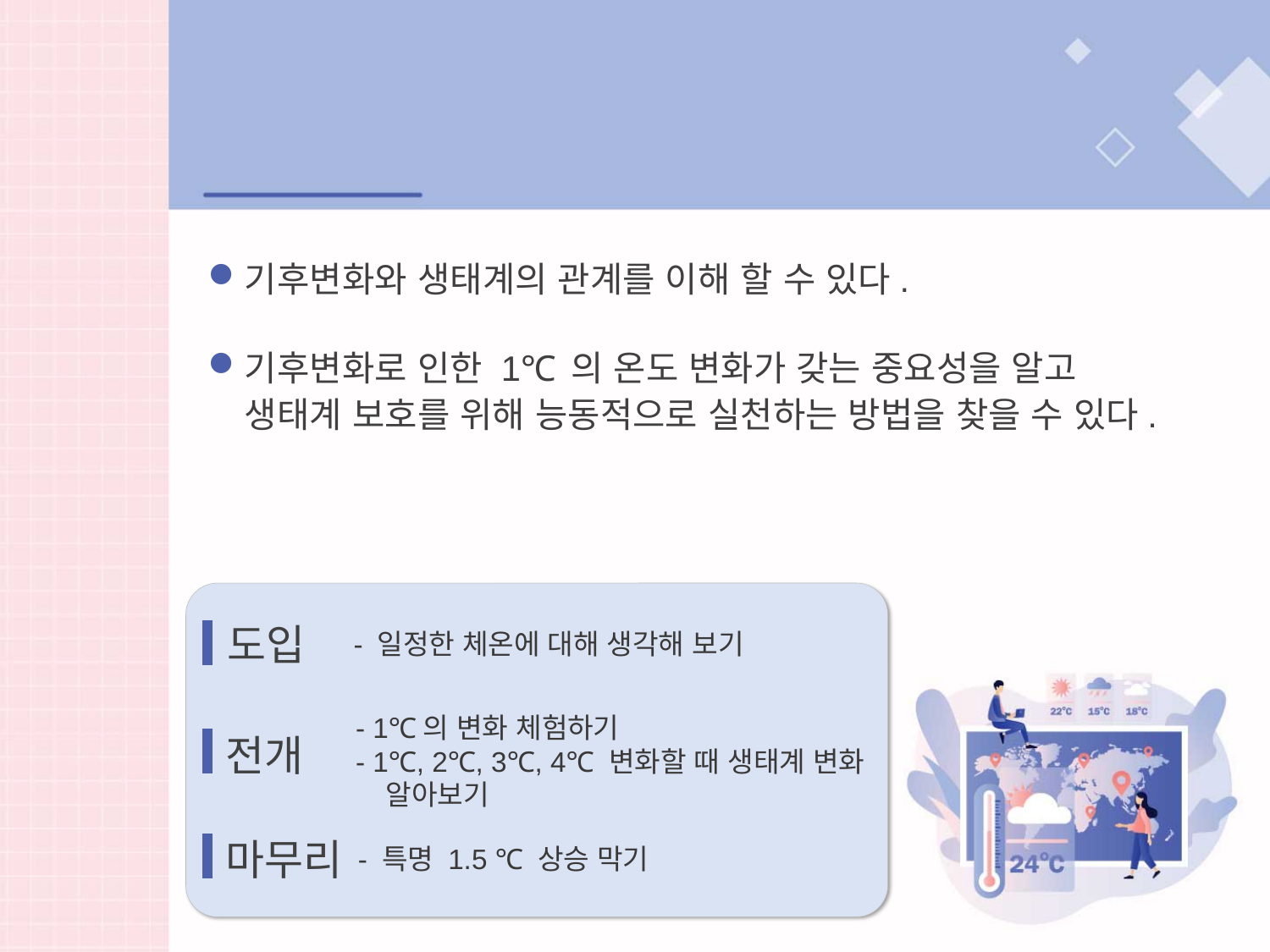

학습목표
기후변화와 생태계의 관계를 이해 할 수 있다.
기후변화로 인한 1℃의 온도 변화가 갖는 중요성을 알고 생태계 보호를 위해 능동적으로 실천하는 방법을 찾을 수 있다.

도입
- 일정한 체온에 대해 생각해 보기
- 1℃의 변화 체험하기
- 1℃, 2℃, 3℃, 4℃ 변화할 때 생태계 변화
   알아보기
전개
마무리
- 특명 1.5 ℃ 상승 막기